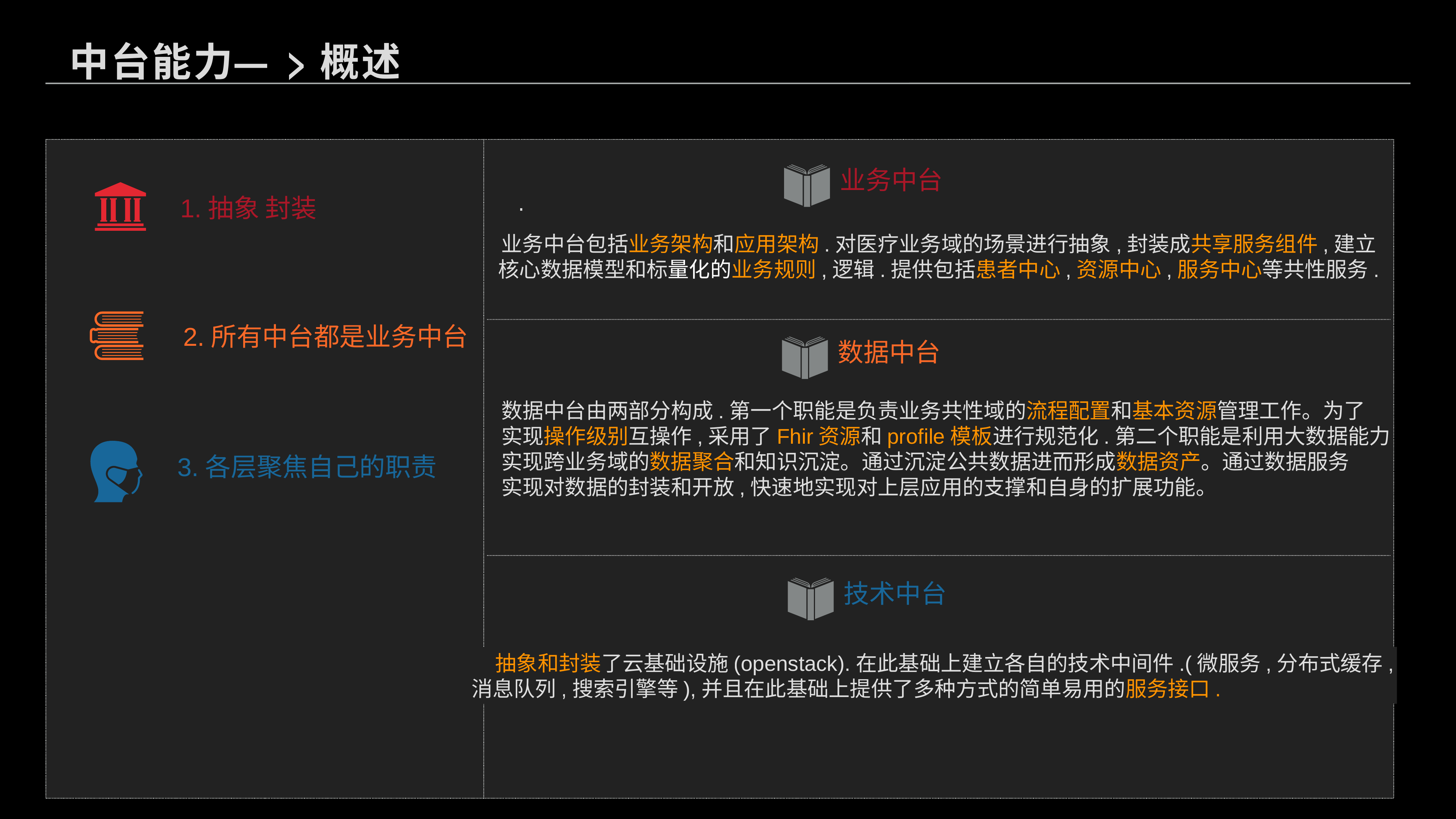

中台能力—>概述

业务中台

1.抽象 封装
·
业务中台包括业务架构和应用架构.对医疗业务域的场景进行抽象,封装成共享服务组件,建立
核心数据模型和标量化的业务规则,逻辑.提供包括患者中心,资源中心,服务中心等共性服务.

     2.所有中台都是业务中台

数据中台

数据中台由两部分构成.第一个职能是负责业务共性域的流程配置和基本资源管理工作。为了
实现操作级别互操作,采用了Fhir资源和profile模板进行规范化.第二个职能是利用大数据能力
实现跨业务域的数据聚合和知识沉淀。通过沉淀公共数据进而形成数据资产。通过数据服务
实现对数据的封装和开放,快速地实现对上层应用的支撑和自身的扩展功能。

   3.各层聚焦自己的职责

技术中台

    抽象和封装了云基础设施(openstack).在此基础上建立各自的技术中间件.(微服务,分布式缓存,
消息队列,搜索引擎等),并且在此基础上提供了多种方式的简单易用的服务接口.